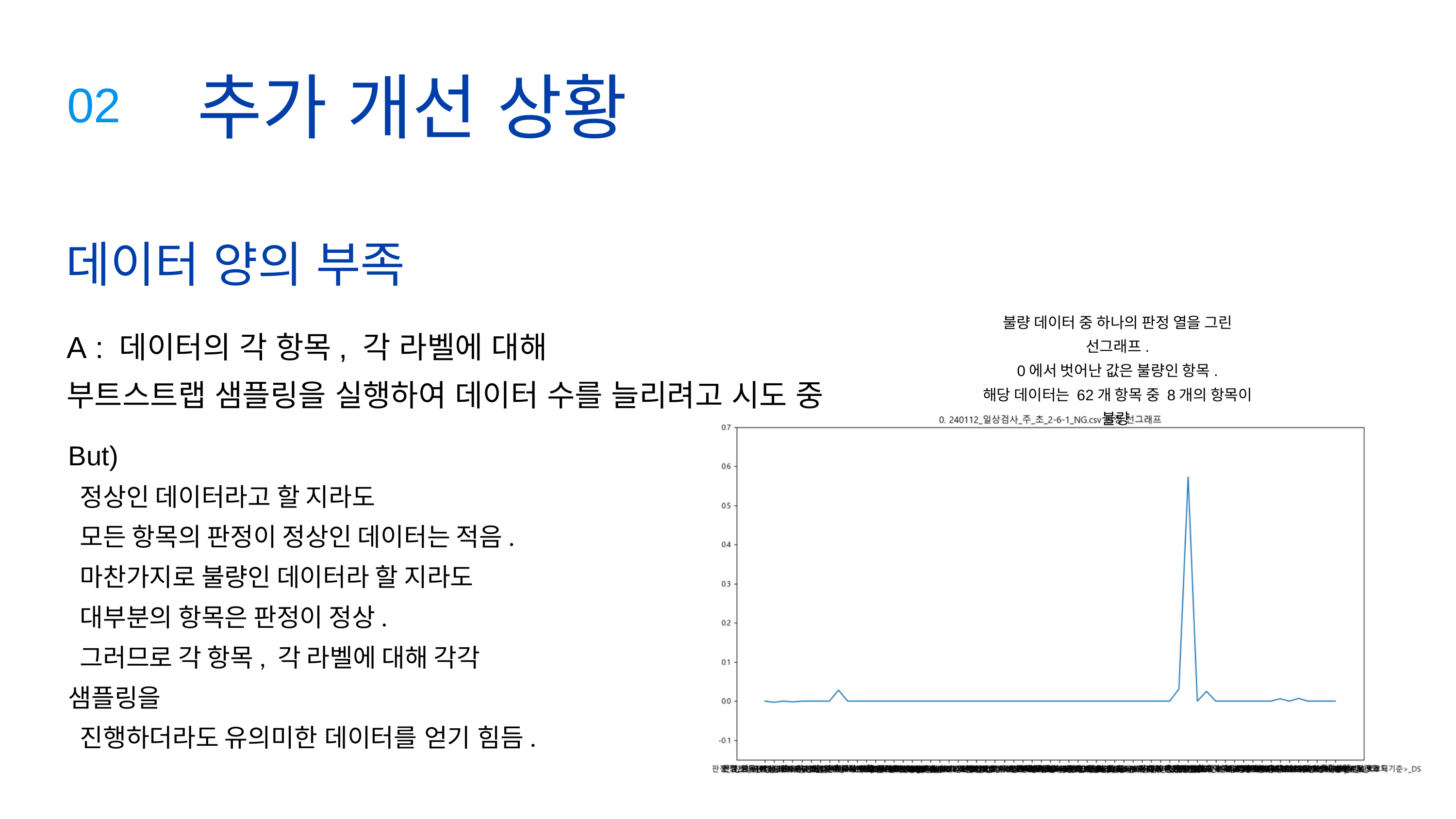

추가 개선 상황
02
데이터 양의 부족
불량 데이터 중 하나의 판정 열을 그린 선그래프.
0에서 벗어난 값은 불량인 항목.
해당 데이터는 62개 항목 중 8개의 항목이 불량
A : 데이터의 각 항목, 각 라벨에 대해
부트스트랩 샘플링을 실행하여 데이터 수를 늘리려고 시도 중

But)
 정상인 데이터라고 할 지라도
 모든 항목의 판정이 정상인 데이터는 적음.
 마찬가지로 불량인 데이터라 할 지라도
 대부분의 항목은 판정이 정상.
 그러므로 각 항목, 각 라벨에 대해 각각 샘플링을
 진행하더라도 유의미한 데이터를 얻기 힘듬.